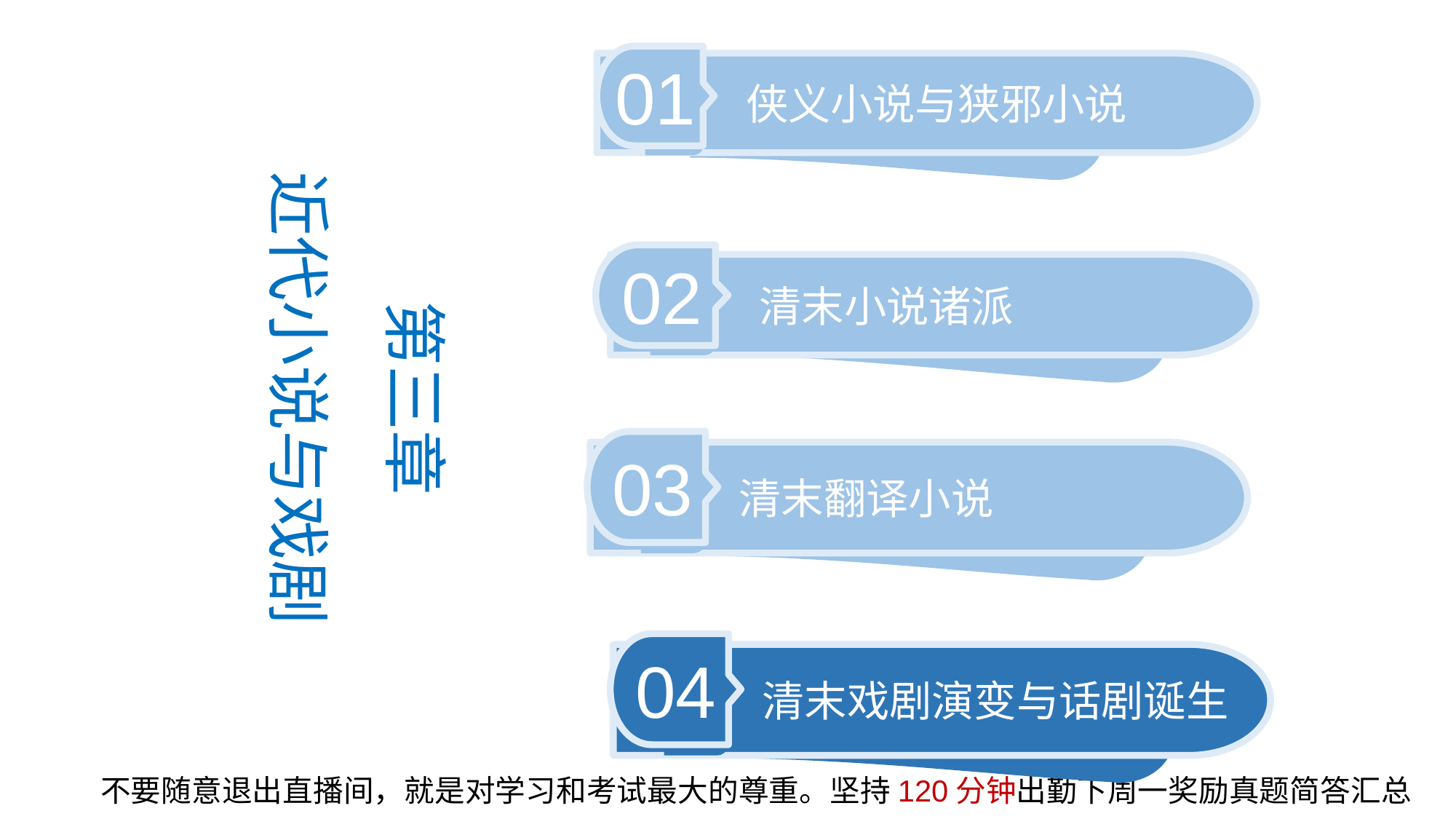

01
侠义小说与狭邪小说

第三章
近代小说与戏剧
02
清末小说诸派

03
清末翻译小说

04
清末戏剧演变与话剧诞生